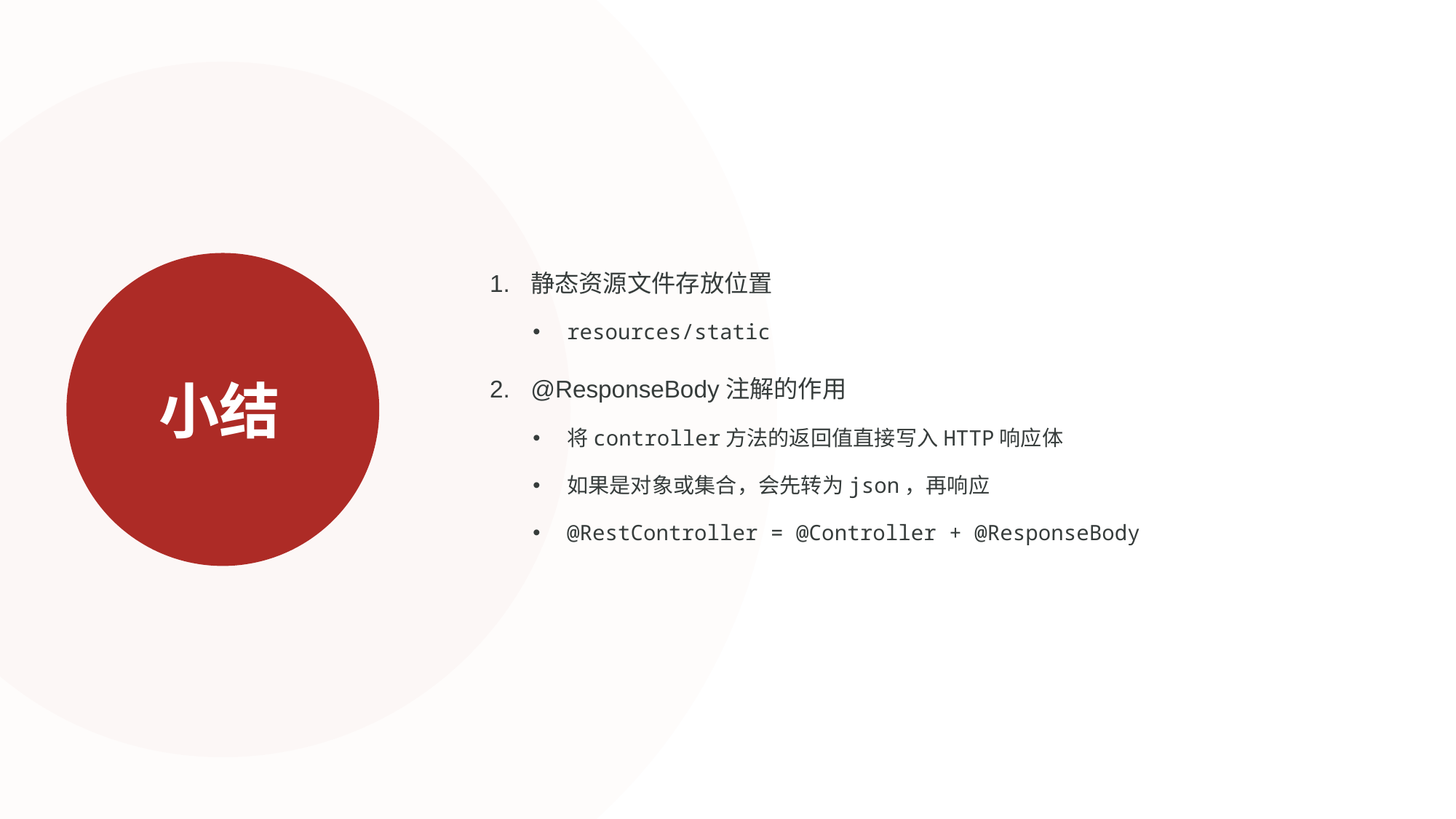

静态资源文件存放位置
resources/static
@ResponseBody注解的作用
将controller方法的返回值直接写入HTTP响应体
如果是对象或集合，会先转为json，再响应
@RestController = @Controller + @ResponseBody